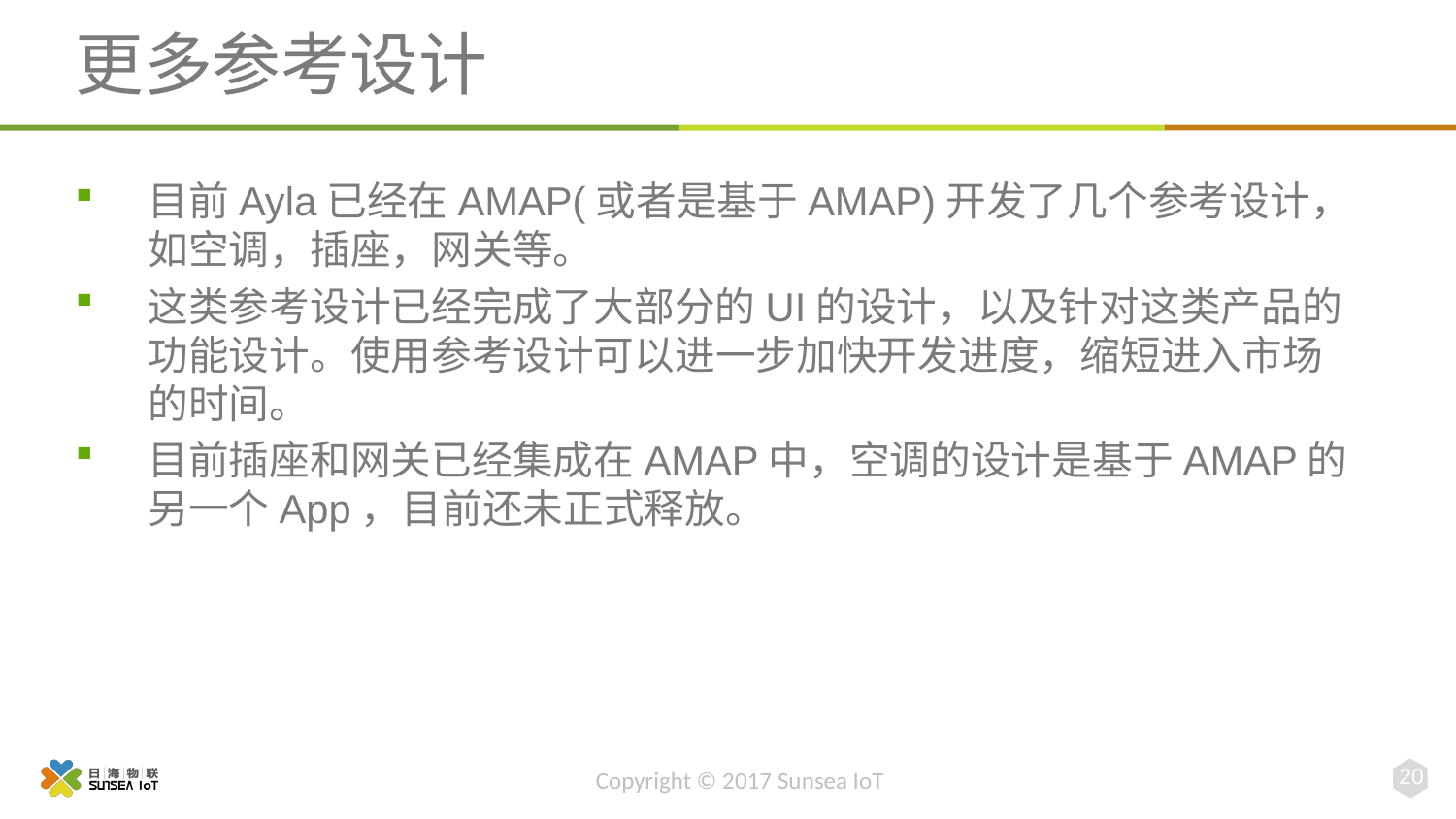

# 更多参考设计
目前Ayla已经在AMAP(或者是基于AMAP)开发了几个参考设计，如空调，插座，网关等。
这类参考设计已经完成了大部分的UI的设计，以及针对这类产品的功能设计。使用参考设计可以进一步加快开发进度，缩短进入市场的时间。
目前插座和网关已经集成在AMAP中，空调的设计是基于AMAP的另一个App，目前还未正式释放。
20
Copyright © 2017 Sunsea IoT